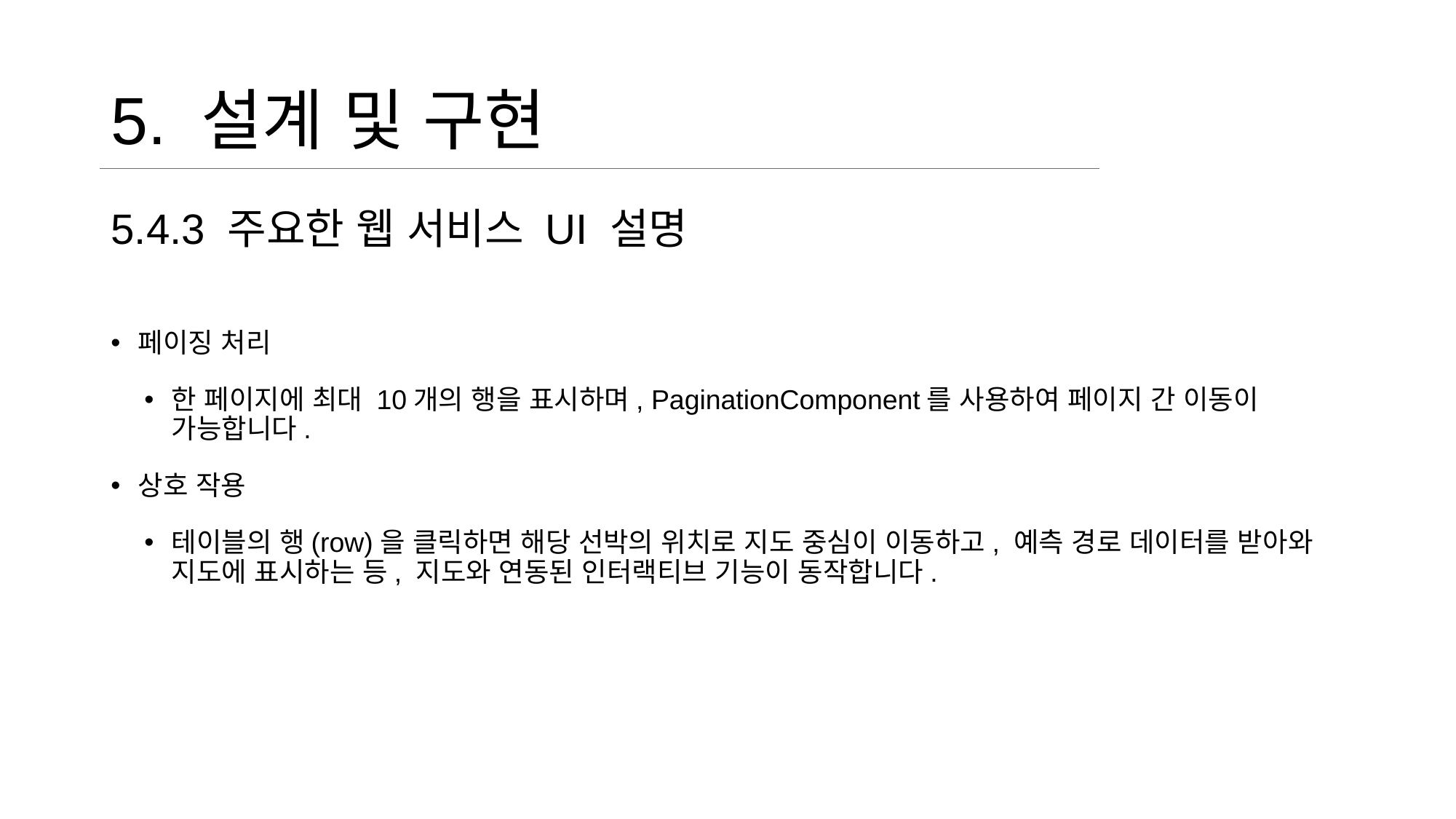

# 5. 설계 및 구현
5.4.3 주요한 웹 서비스 UI 설명

페이징 처리
한 페이지에 최대 10개의 행을 표시하며, PaginationComponent를 사용하여 페이지 간 이동이 가능합니다.
상호 작용
테이블의 행(row)을 클릭하면 해당 선박의 위치로 지도 중심이 이동하고, 예측 경로 데이터를 받아와 지도에 표시하는 등, 지도와 연동된 인터랙티브 기능이 동작합니다.